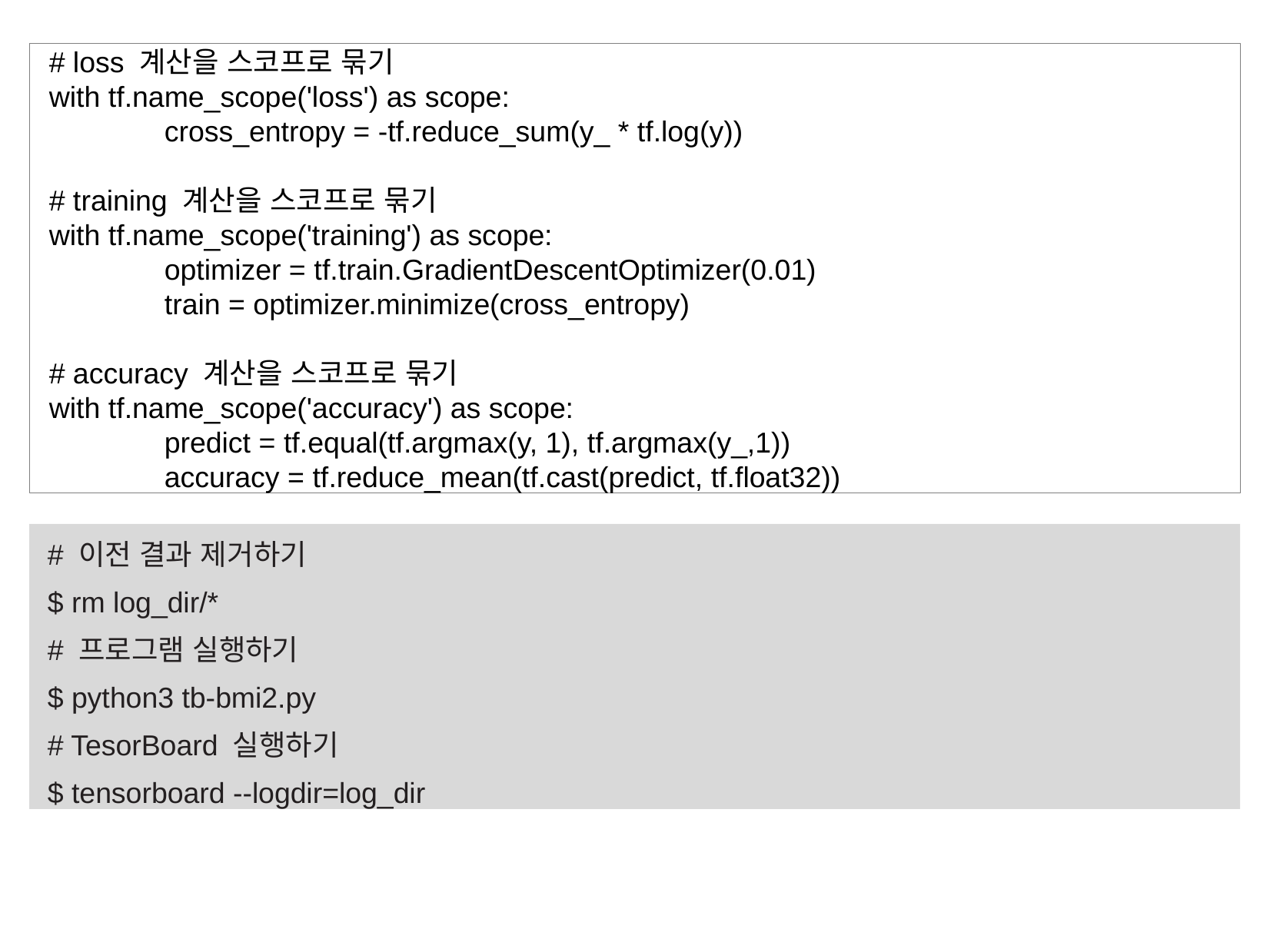

# loss 계산을 스코프로 묶기
with tf.name_scope('loss') as scope:
	cross_entropy = -tf.reduce_sum(y_ * tf.log(y))

# training 계산을 스코프로 묶기
with tf.name_scope('training') as scope:
	optimizer = tf.train.GradientDescentOptimizer(0.01)
	train = optimizer.minimize(cross_entropy)

# accuracy 계산을 스코프로 묶기
with tf.name_scope('accuracy') as scope:
	predict = tf.equal(tf.argmax(y, 1), tf.argmax(y_,1))
	accuracy = tf.reduce_mean(tf.cast(predict, tf.float32))
# 이전 결과 제거하기
$ rm log_dir/*
# 프로그램 실행하기
$ python3 tb-bmi2.py
# TesorBoard 실행하기
$ tensorboard --logdir=log_dir